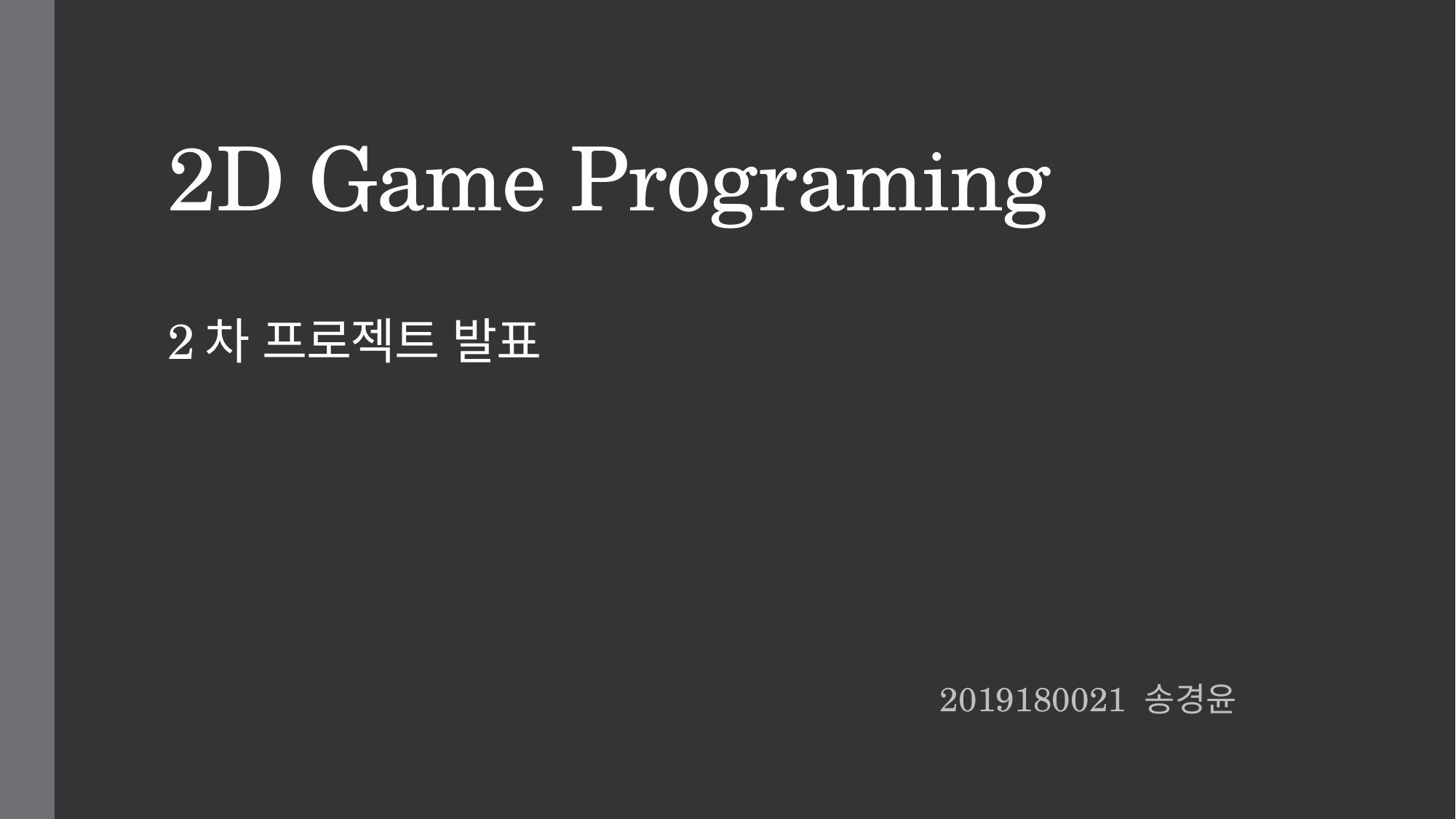

# 2D Game Programing 2차 프로젝트 발표
2019180021 송경윤